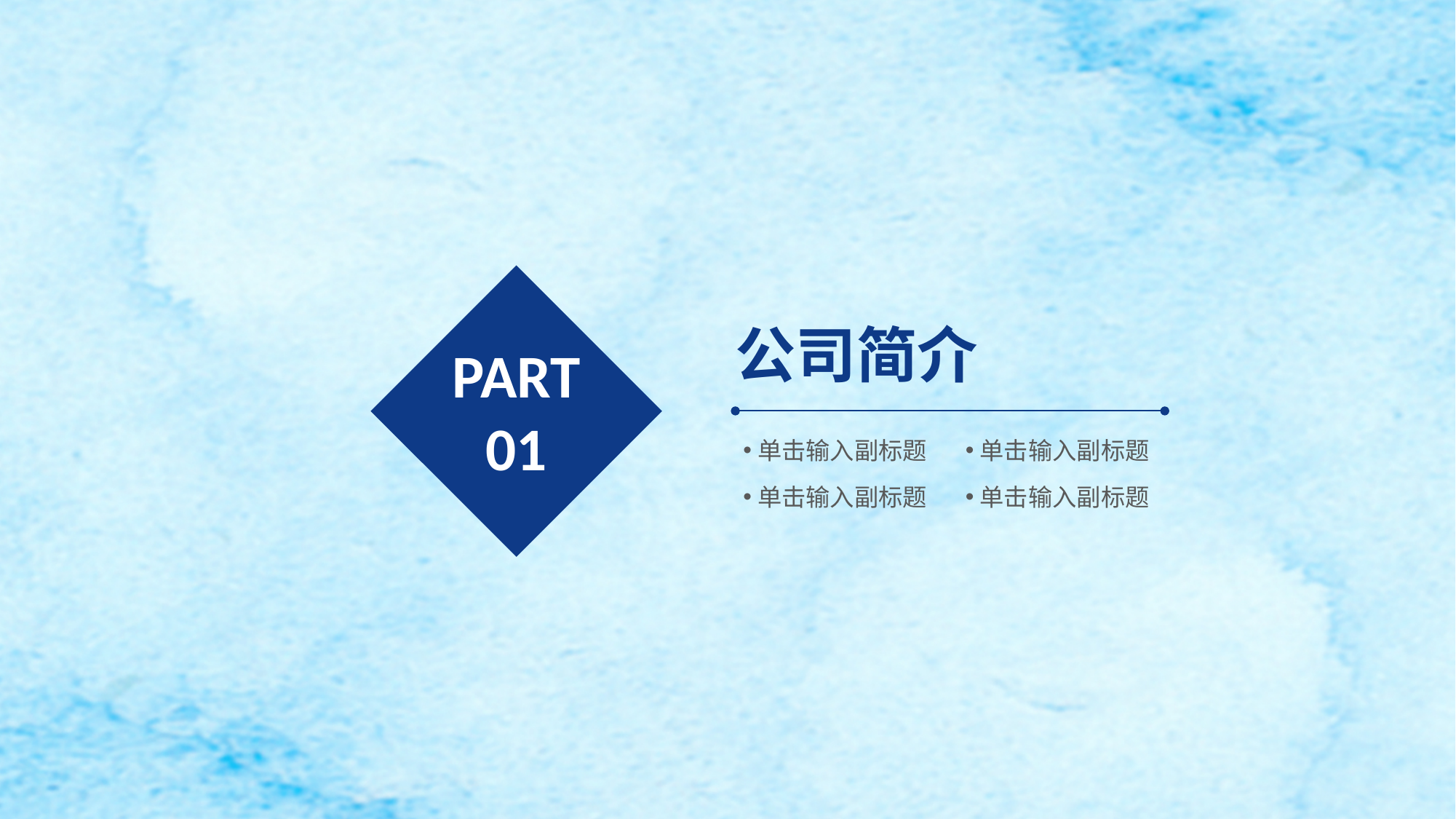

公司简介
PART
01
单击输入副标题
单击输入副标题
单击输入副标题
单击输入副标题